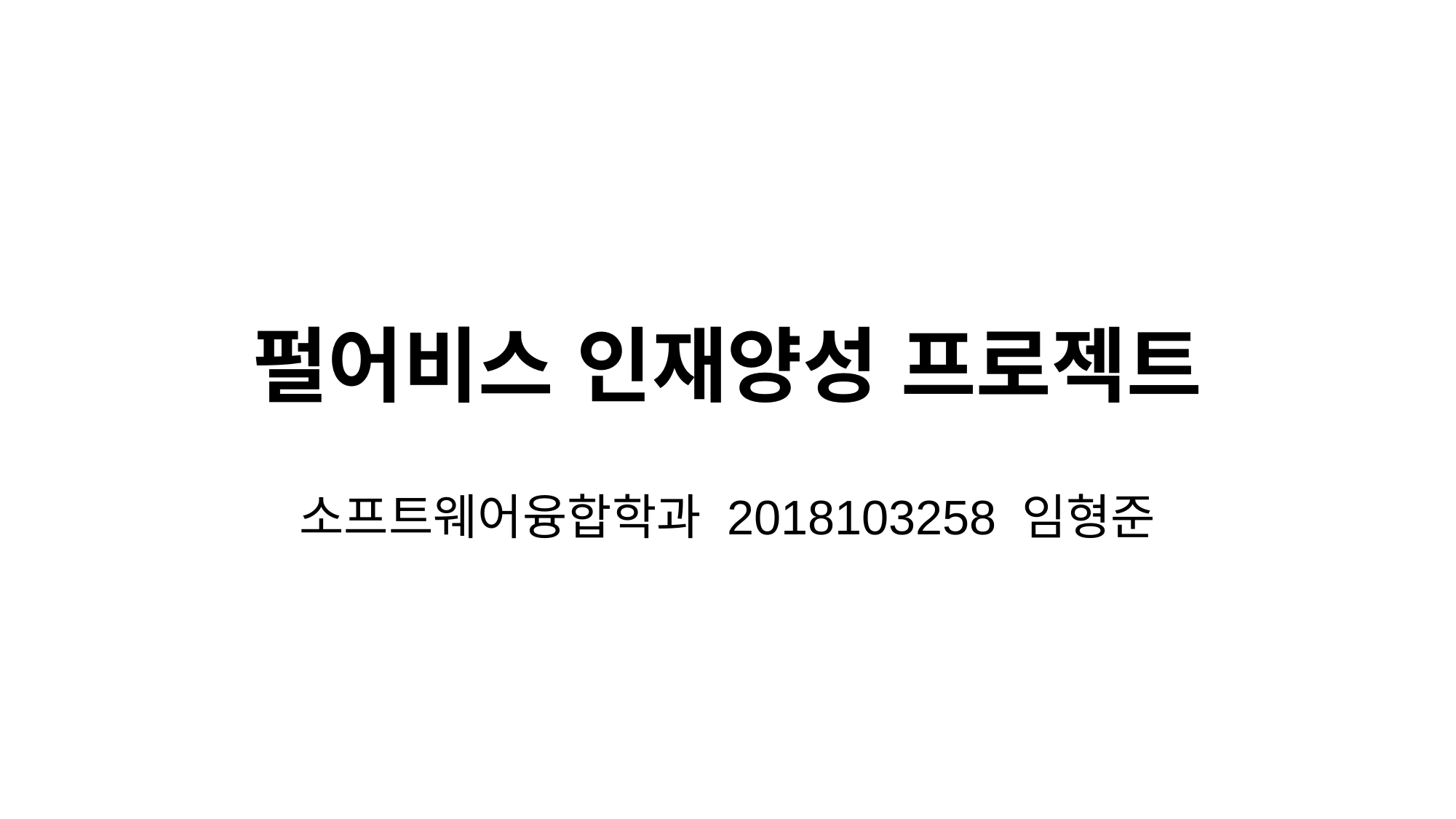

# 펄어비스 인재양성 프로젝트
소프트웨어융합학과 2018103258 임형준